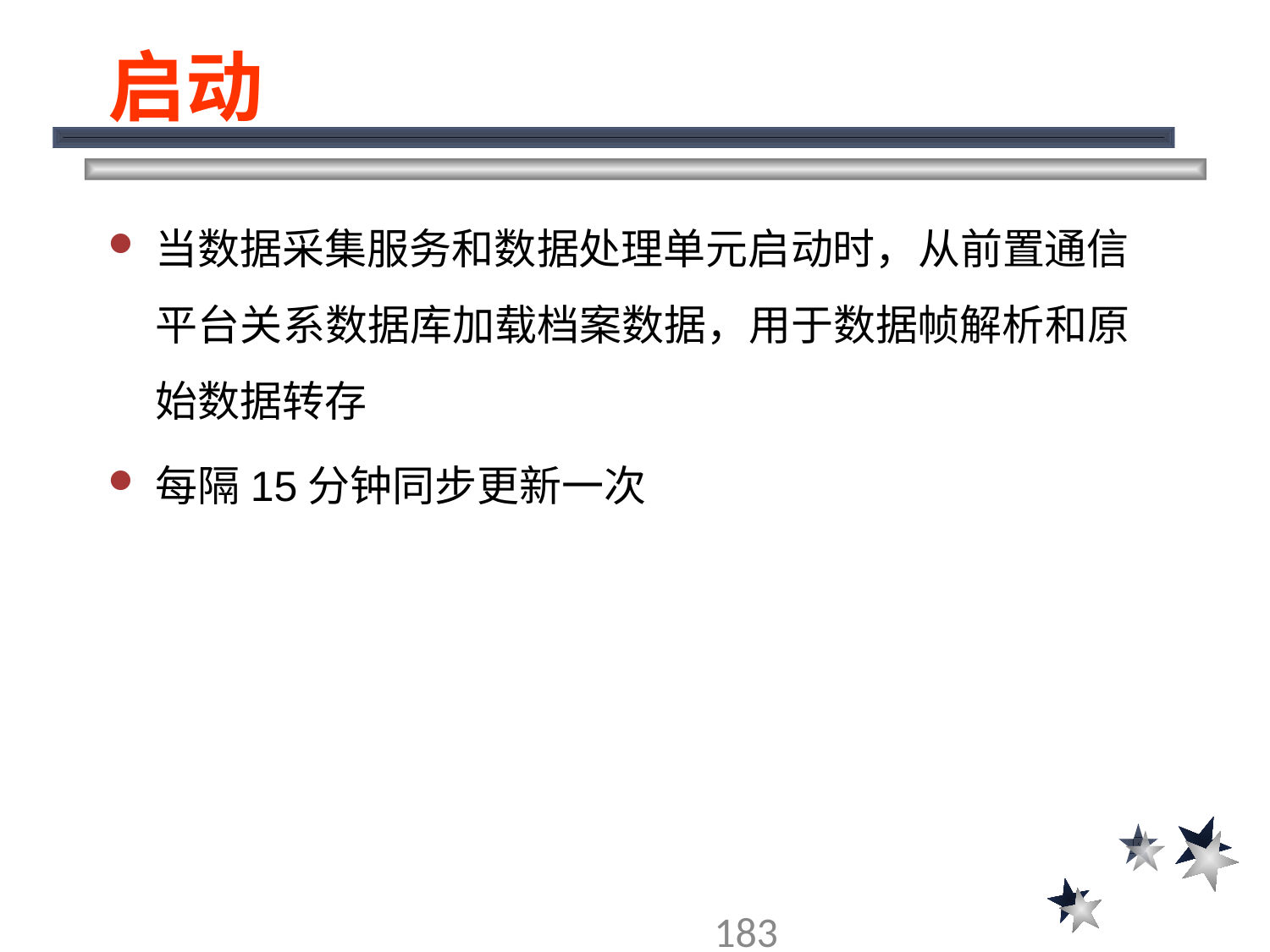

# 启动
当数据采集服务和数据处理单元启动时，从前置通信平台关系数据库加载档案数据，用于数据帧解析和原始数据转存
每隔15分钟同步更新一次
183